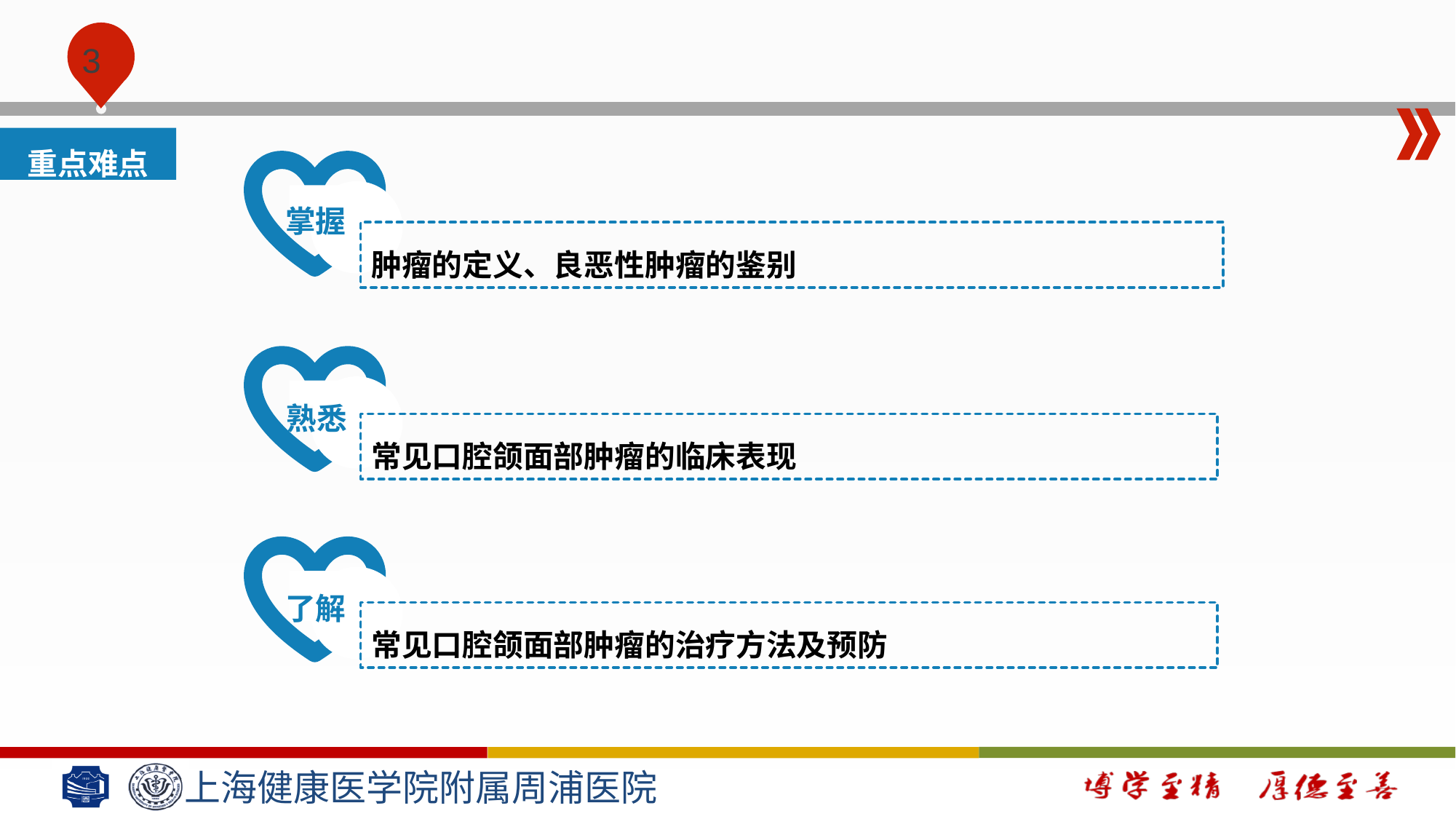

#
重点难点

掌握
肿瘤的定义、良恶性肿瘤的鉴别

熟悉
常见口腔颌面部肿瘤的临床表现

了解
常见口腔颌面部肿瘤的治疗方法及预防